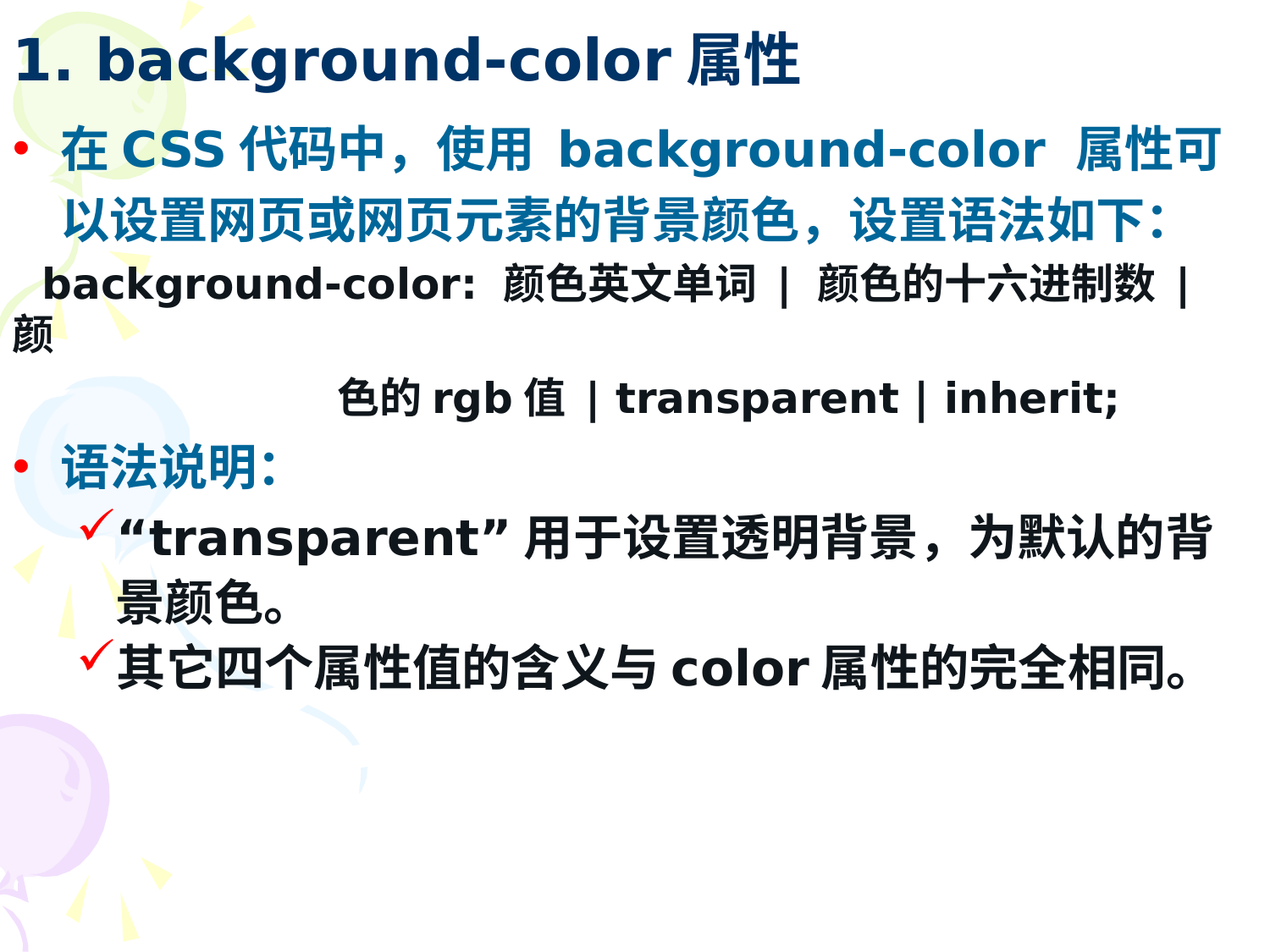

# 1. background-color属性
在CSS代码中，使用 background-color 属性可以设置网页或网页元素的背景颜色，设置语法如下：
  background-color: 颜色英文单词 | 颜色的十六进制数 | 颜
                                 色的rgb值 | transparent | inherit;
语法说明：
“transparent”用于设置透明背景，为默认的背景颜色。
其它四个属性值的含义与color属性的完全相同。